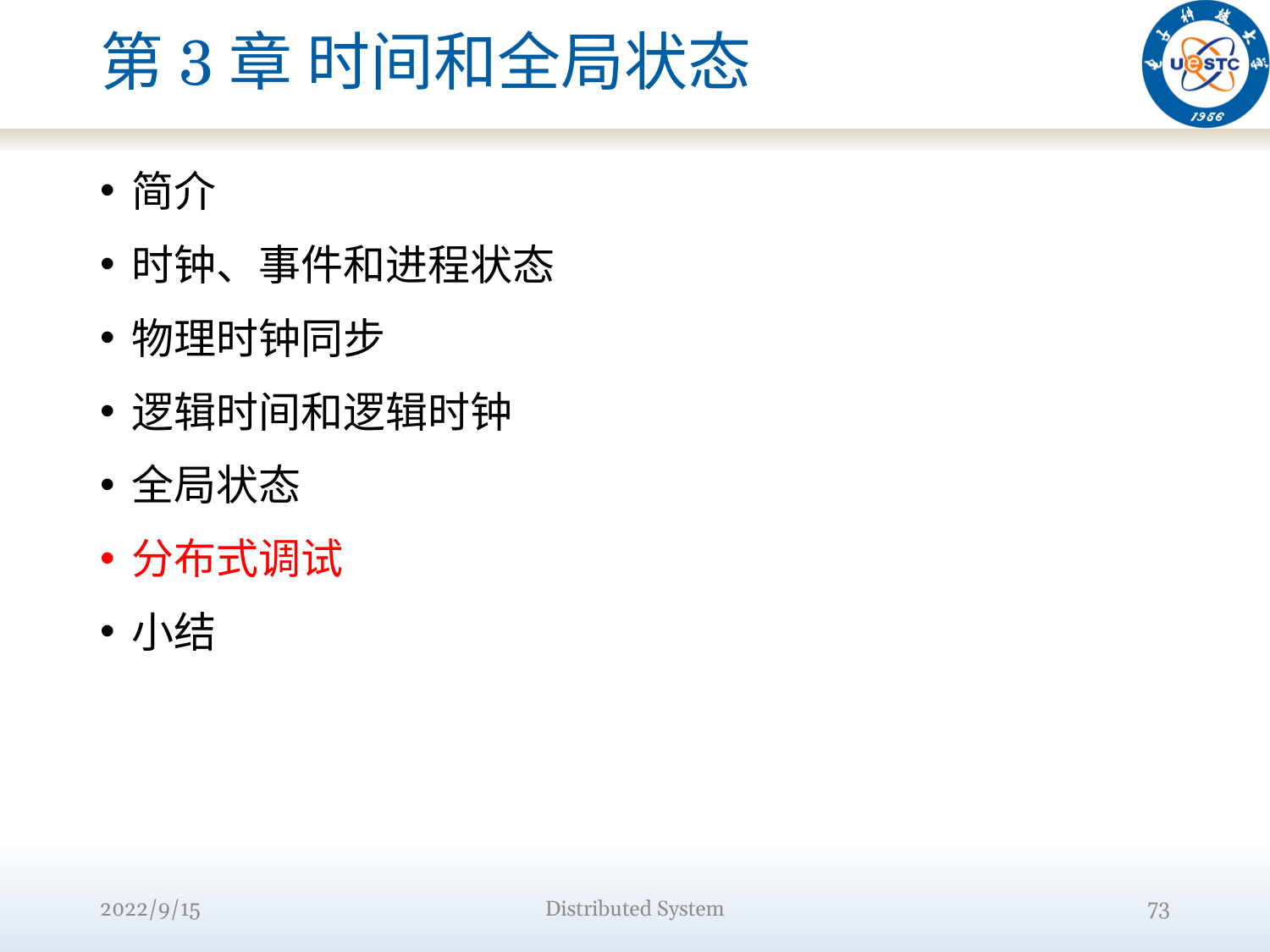

# 第3章 时间和全局状态
简介
时钟、事件和进程状态
物理时钟同步
逻辑时间和逻辑时钟
全局状态
分布式调试
小结
2022/9/15
Distributed System
73